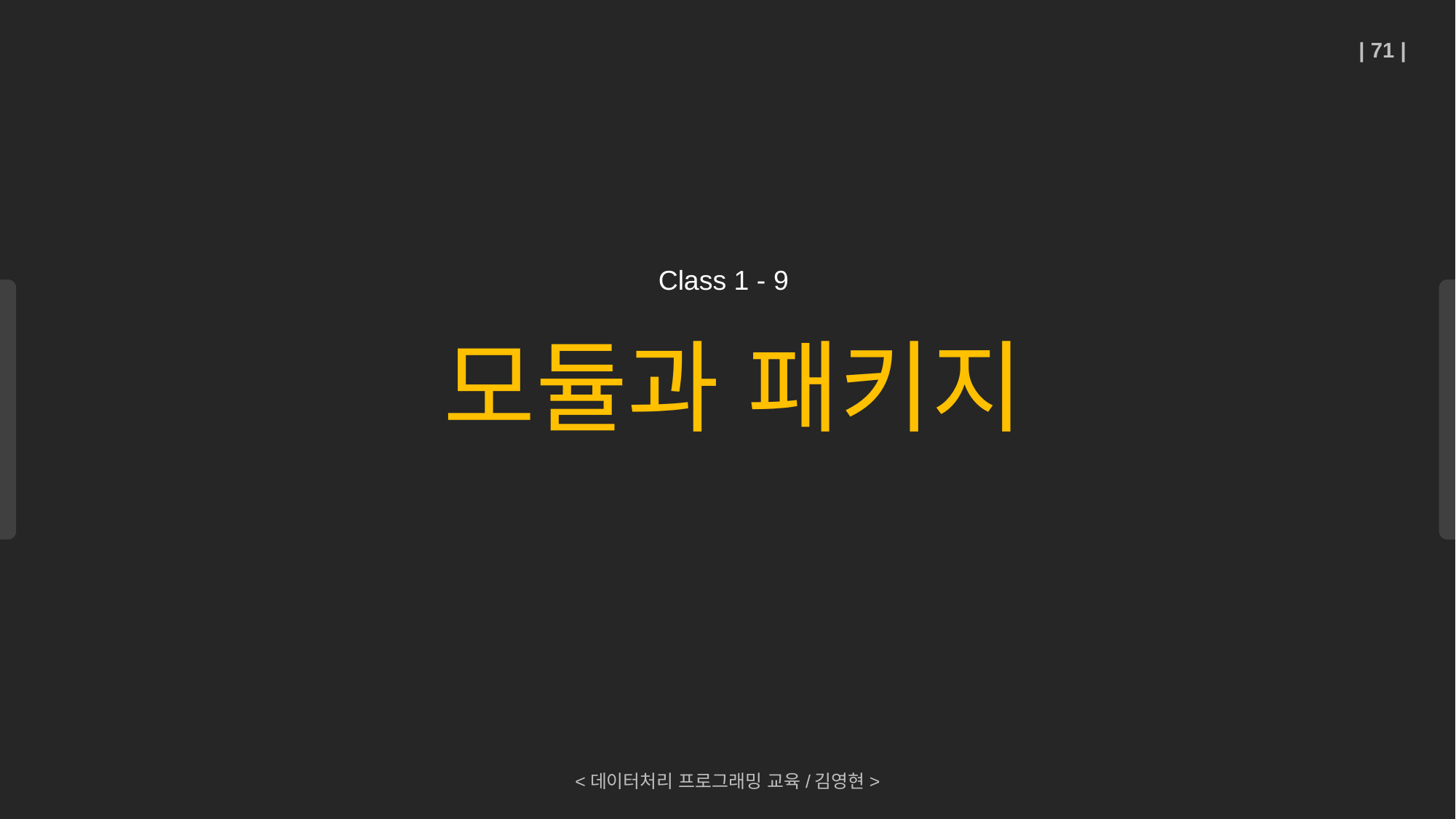

| 71 |
모듈과 패키지
Class 1 - 9

<데이터처리 프로그래밍 교육/김영현>